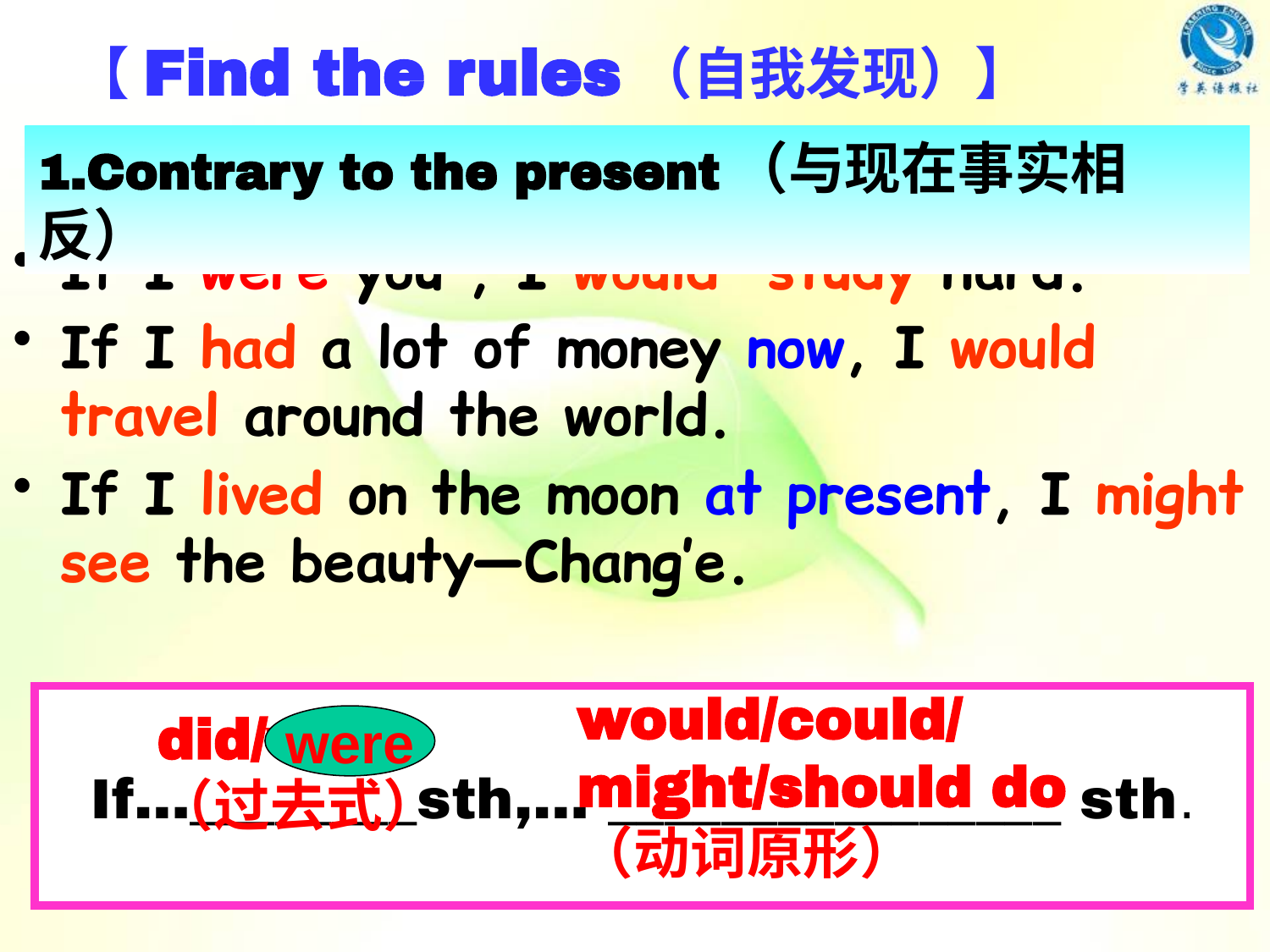

【Find the rules（自我发现）】
1.Contrary to the present（与现在事实相反）
If I were you , I would  study hard.
If I had a lot of money now, I would travel around the world.
If I lived on the moon at present, I might see the beauty—Chang’e.
would/could/
might/should do
（动词原形）
If…________sth,… ________________ sth.
did/were
（过去式）
were